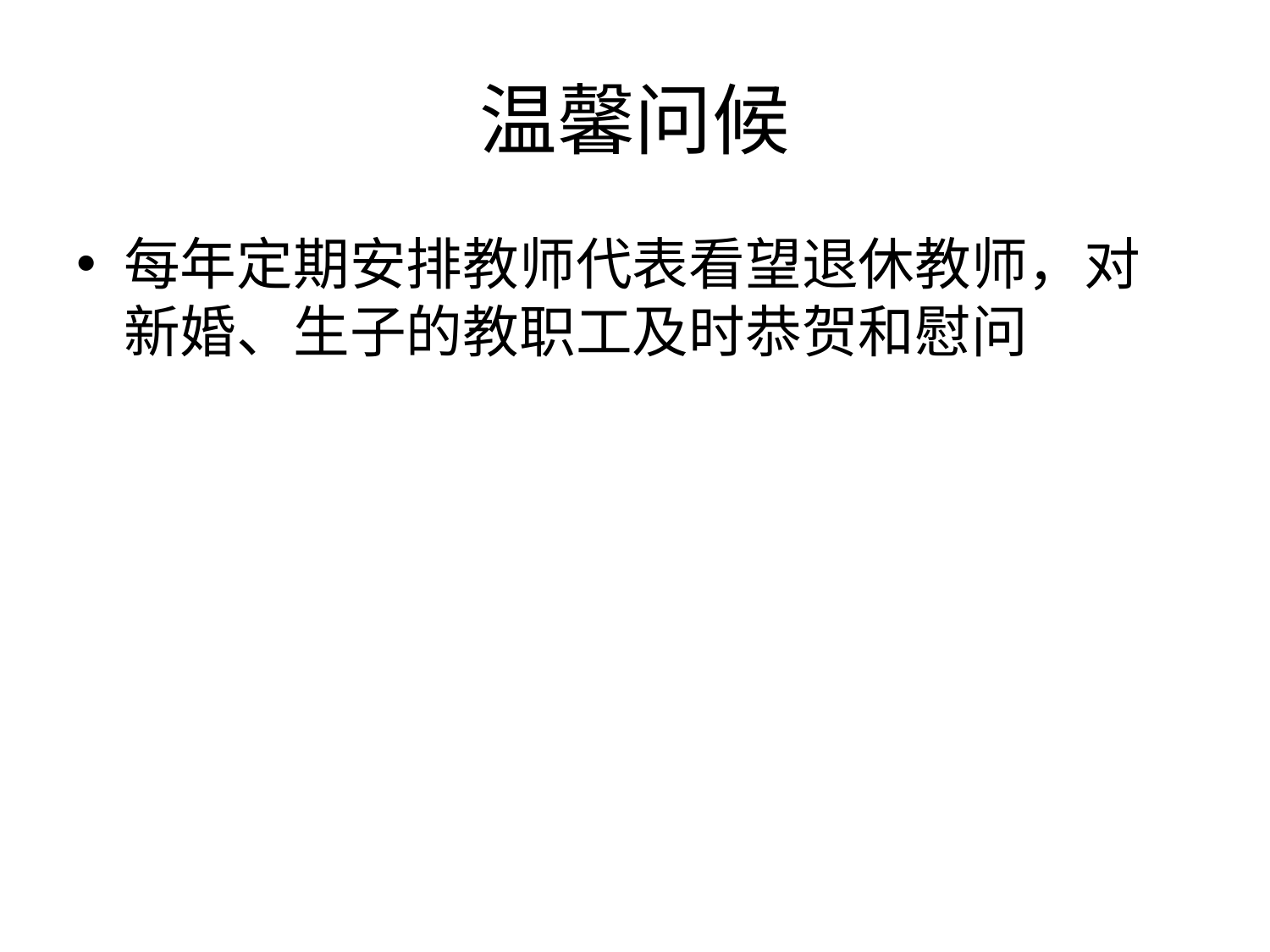

# 温馨问候
每年定期安排教师代表看望退休教师，对新婚、生子的教职工及时恭贺和慰问